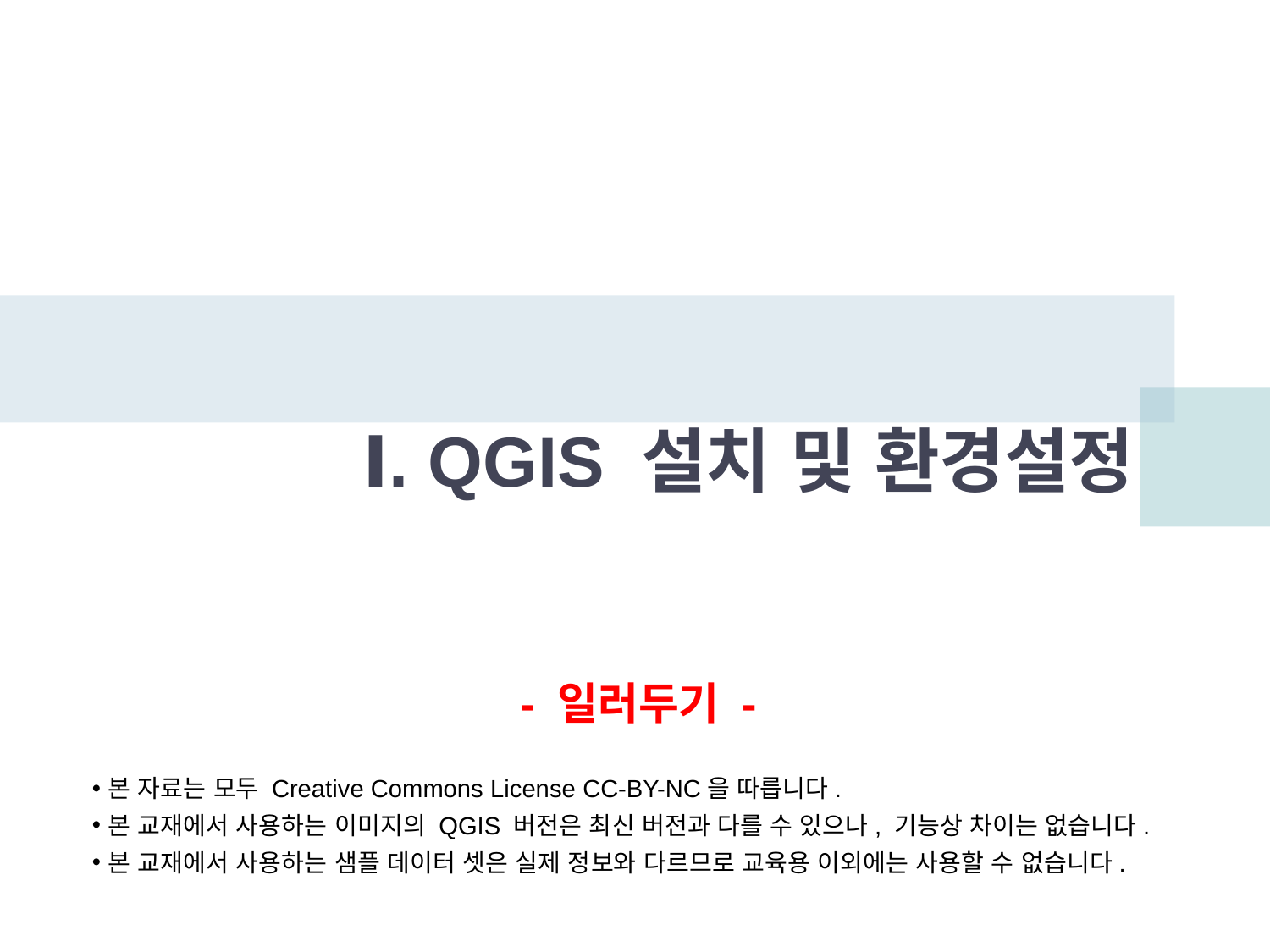

# Ⅰ. QGIS 설치 및 환경설정
- 일러두기 -

본 자료는 모두 Creative Commons License CC-BY-NC을 따릅니다.
본 교재에서 사용하는 이미지의 QGIS 버전은 최신 버전과 다를 수 있으나, 기능상 차이는 없습니다.
본 교재에서 사용하는 샘플 데이터 셋은 실제 정보와 다르므로 교육용 이외에는 사용할 수 없습니다.